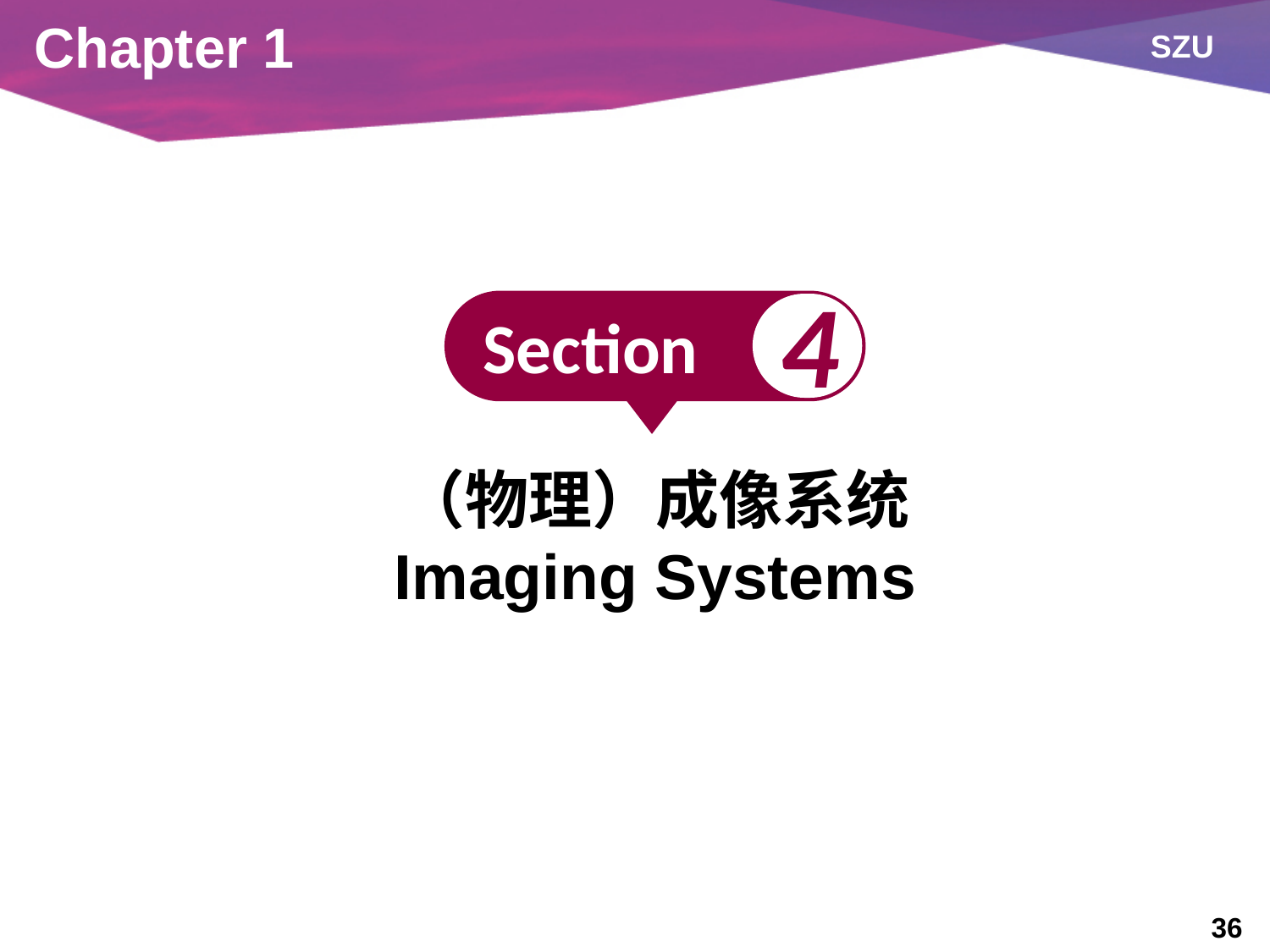

# Chapter 1
4

Section

（物理）成像系统
Imaging Systems
36